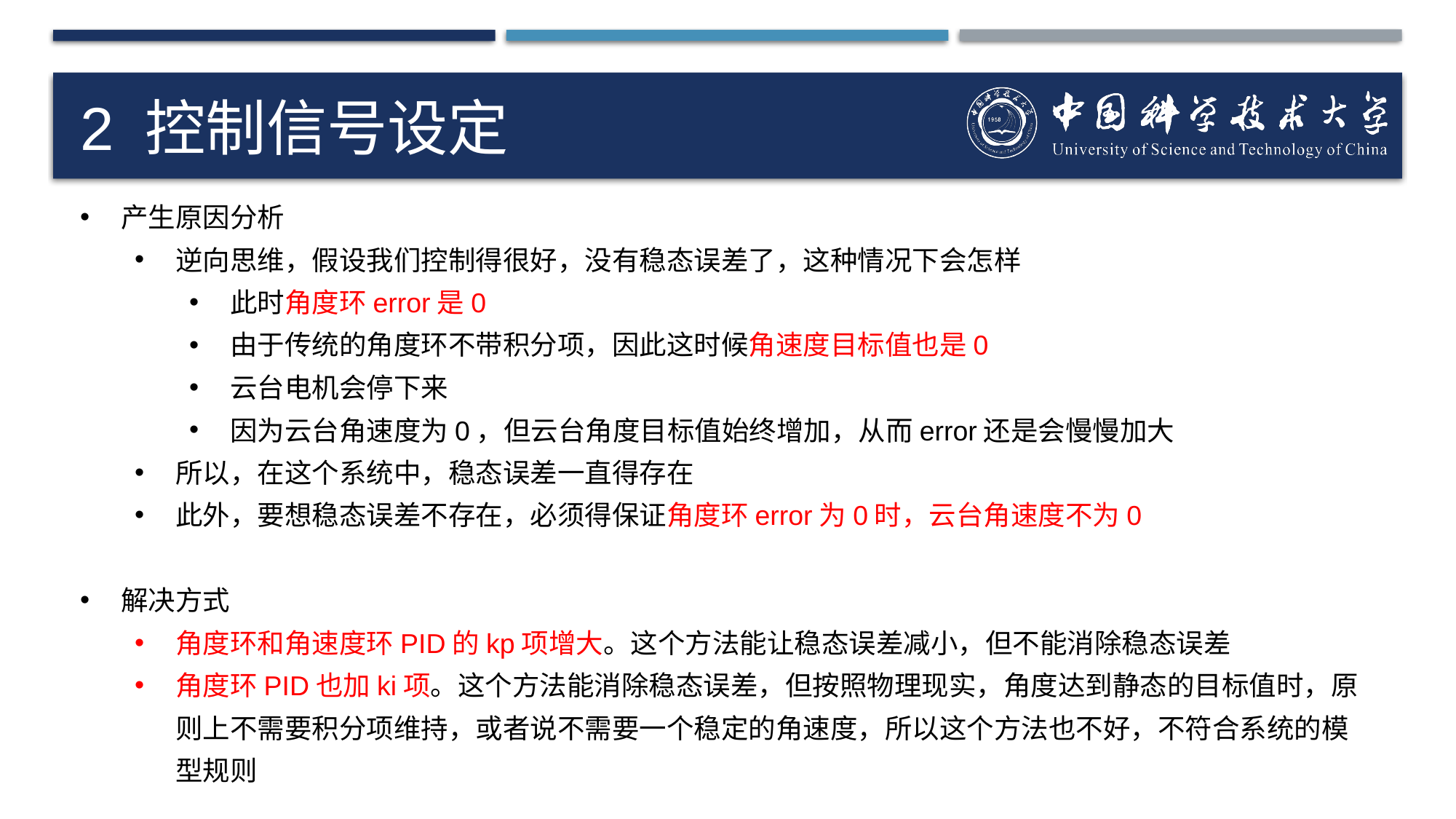

# 2 控制信号设定
产生原因分析
逆向思维，假设我们控制得很好，没有稳态误差了，这种情况下会怎样
此时角度环error是0
由于传统的角度环不带积分项，因此这时候角速度目标值也是0
云台电机会停下来
因为云台角速度为0，但云台角度目标值始终增加，从而error还是会慢慢加大
所以，在这个系统中，稳态误差一直得存在
此外，要想稳态误差不存在，必须得保证角度环error为0时，云台角速度不为0

解决方式
角度环和角速度环PID的kp项增大。这个方法能让稳态误差减小，但不能消除稳态误差
角度环PID也加ki项。这个方法能消除稳态误差，但按照物理现实，角度达到静态的目标值时，原则上不需要积分项维持，或者说不需要一个稳定的角速度，所以这个方法也不好，不符合系统的模型规则